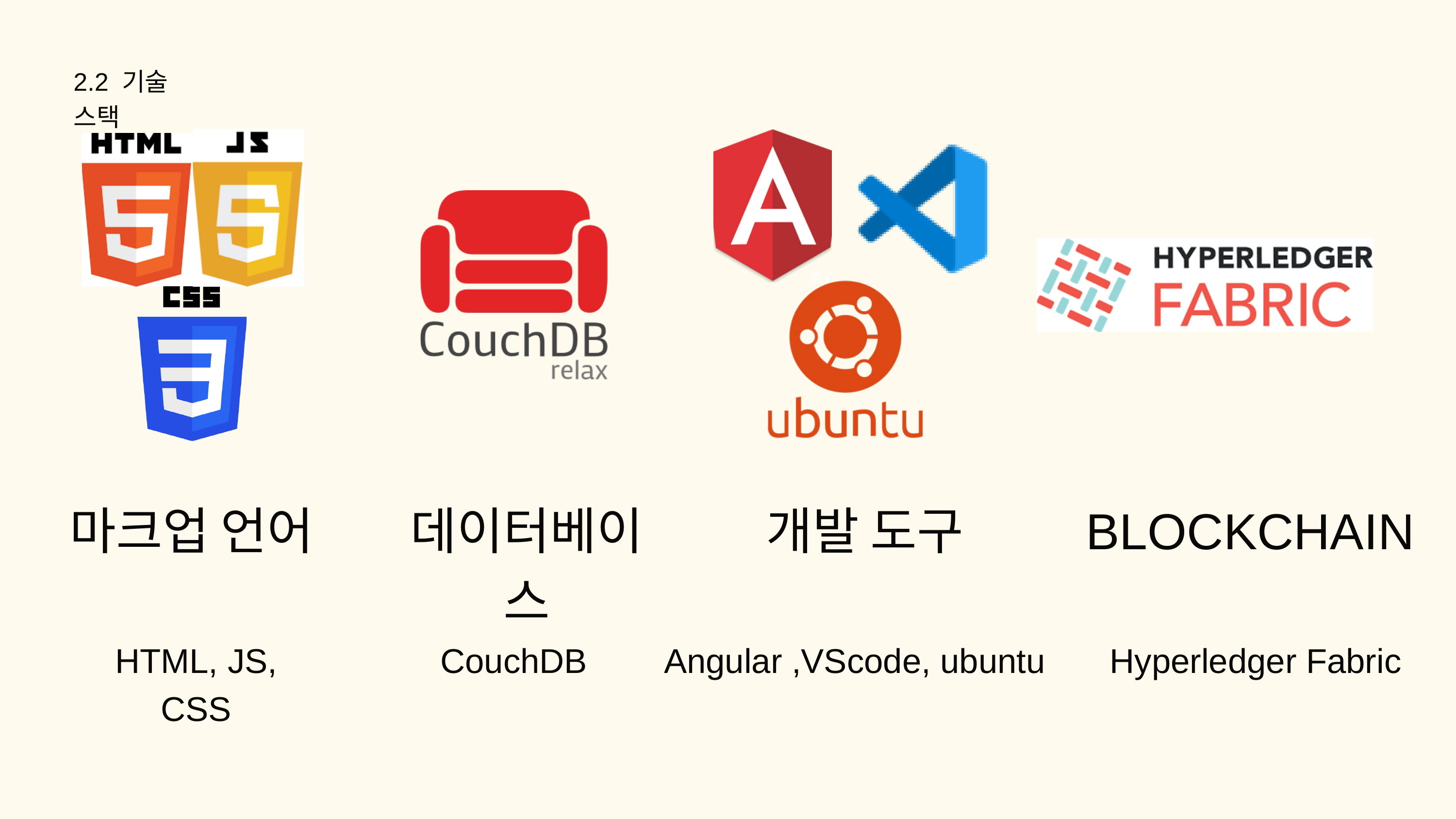

2.2 기술 스택

마크업 언어
데이터베이스
개발 도구
BLOCKCHAIN
HTML, JS, CSS
CouchDB
Angular ,VScode, ubuntu
Hyperledger Fabric